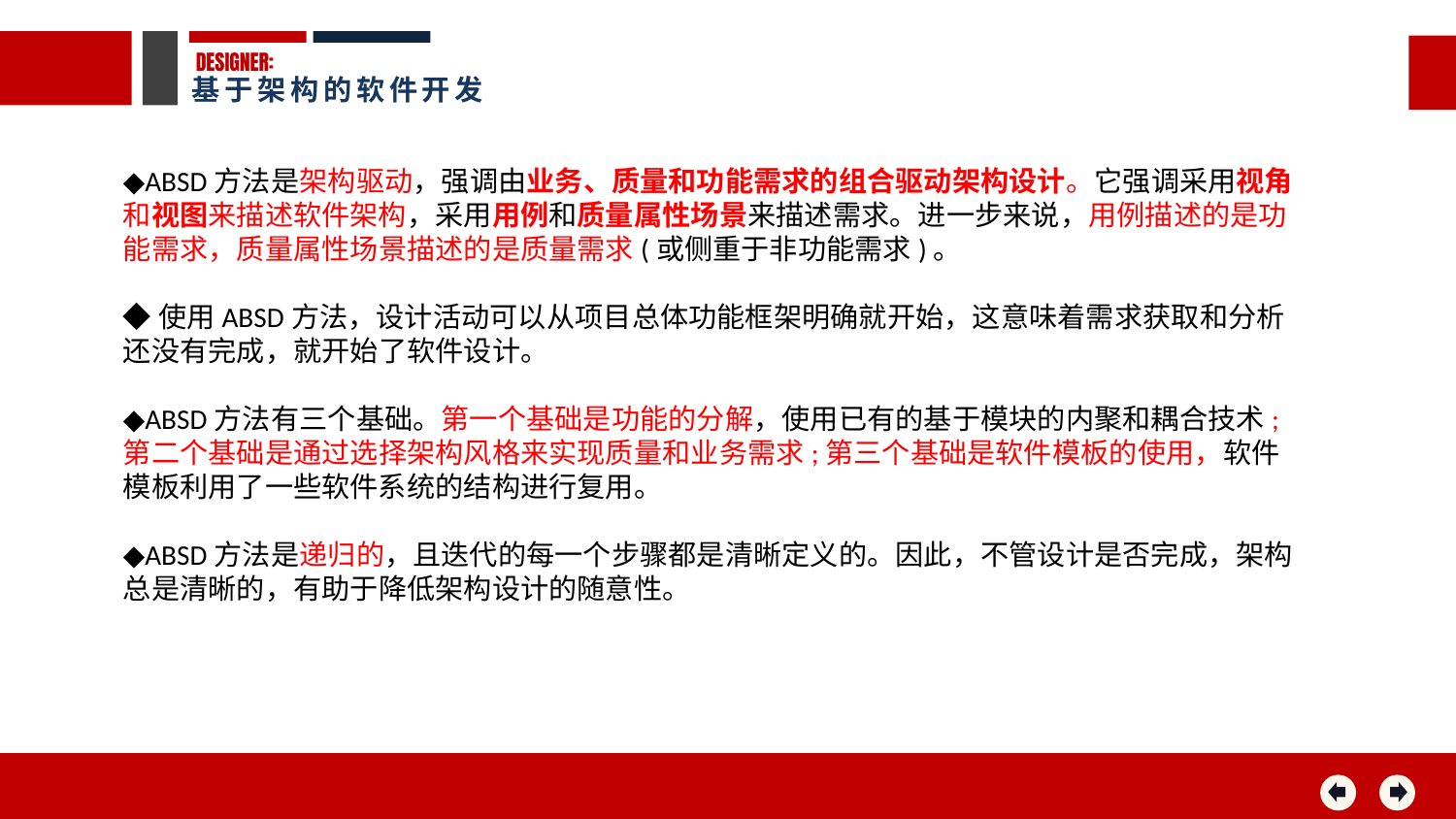

DESIGNER:
基于架构的软件开发

◆ABSD方法是架构驱动，强调由业务、质量和功能需求的组合驱动架构设计。它强调采用视角和视图来描述软件架构，采用用例和质量属性场景来描述需求。进一步来说，用例描述的是功能需求，质量属性场景描述的是质量需求(或侧重于非功能需求)。

◆使用ABSD方法，设计活动可以从项目总体功能框架明确就开始，这意味着需求获取和分析还没有完成，就开始了软件设计。

◆ABSD方法有三个基础。第一个基础是功能的分解，使用已有的基于模块的内聚和耦合技术;第二个基础是通过选择架构风格来实现质量和业务需求;第三个基础是软件模板的使用，软件模板利用了一些软件系统的结构进行复用。

◆ABSD方法是递归的，且迭代的每一个步骤都是清晰定义的。因此，不管设计是否完成，架构总是清晰的，有助于降低架构设计的随意性。